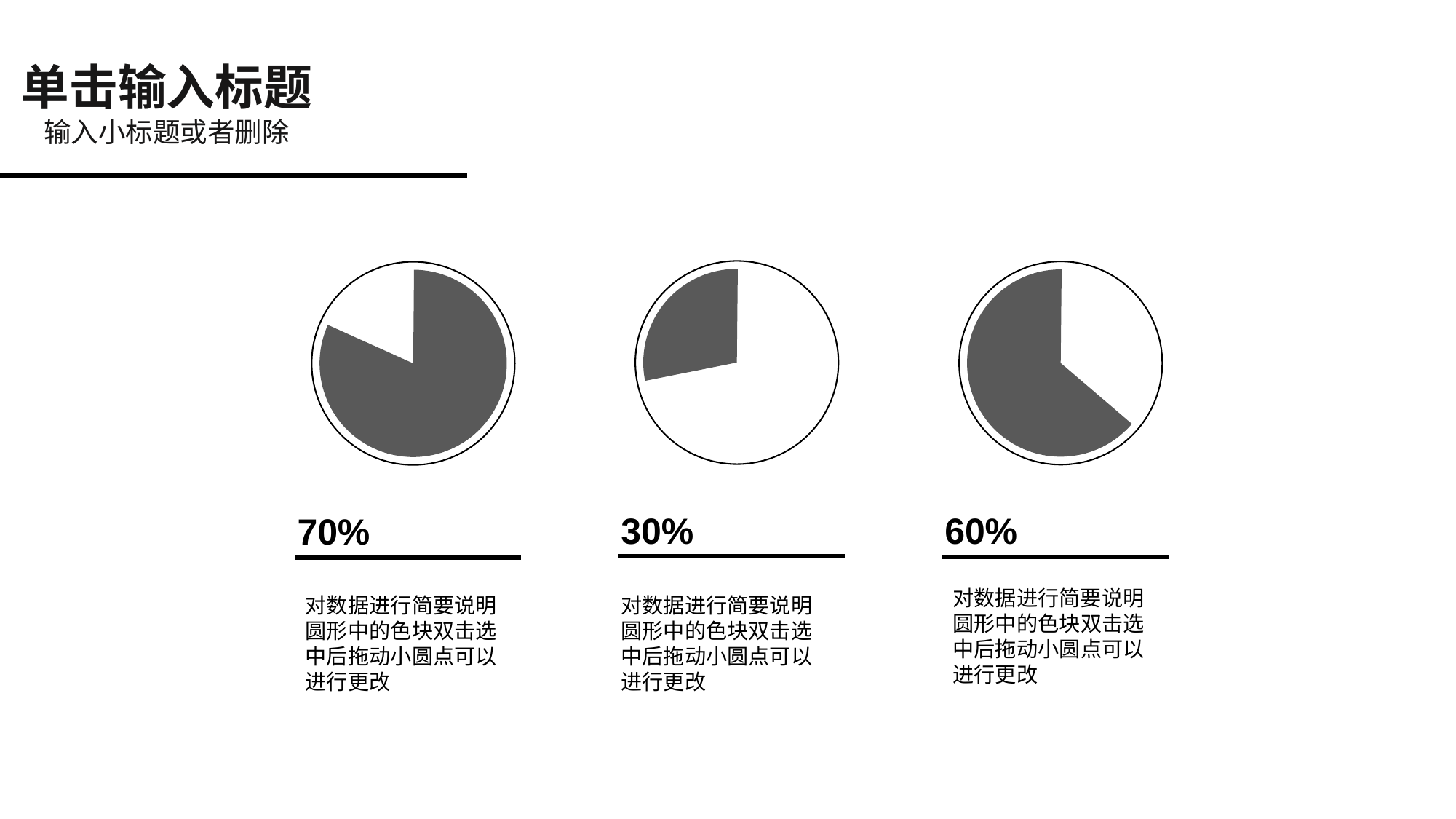

单击输入标题
输入小标题或者删除

30%
60%
70%
对数据进行简要说明
圆形中的色块双击选中后拖动小圆点可以进行更改
对数据进行简要说明
圆形中的色块双击选中后拖动小圆点可以进行更改
对数据进行简要说明
圆形中的色块双击选中后拖动小圆点可以进行更改